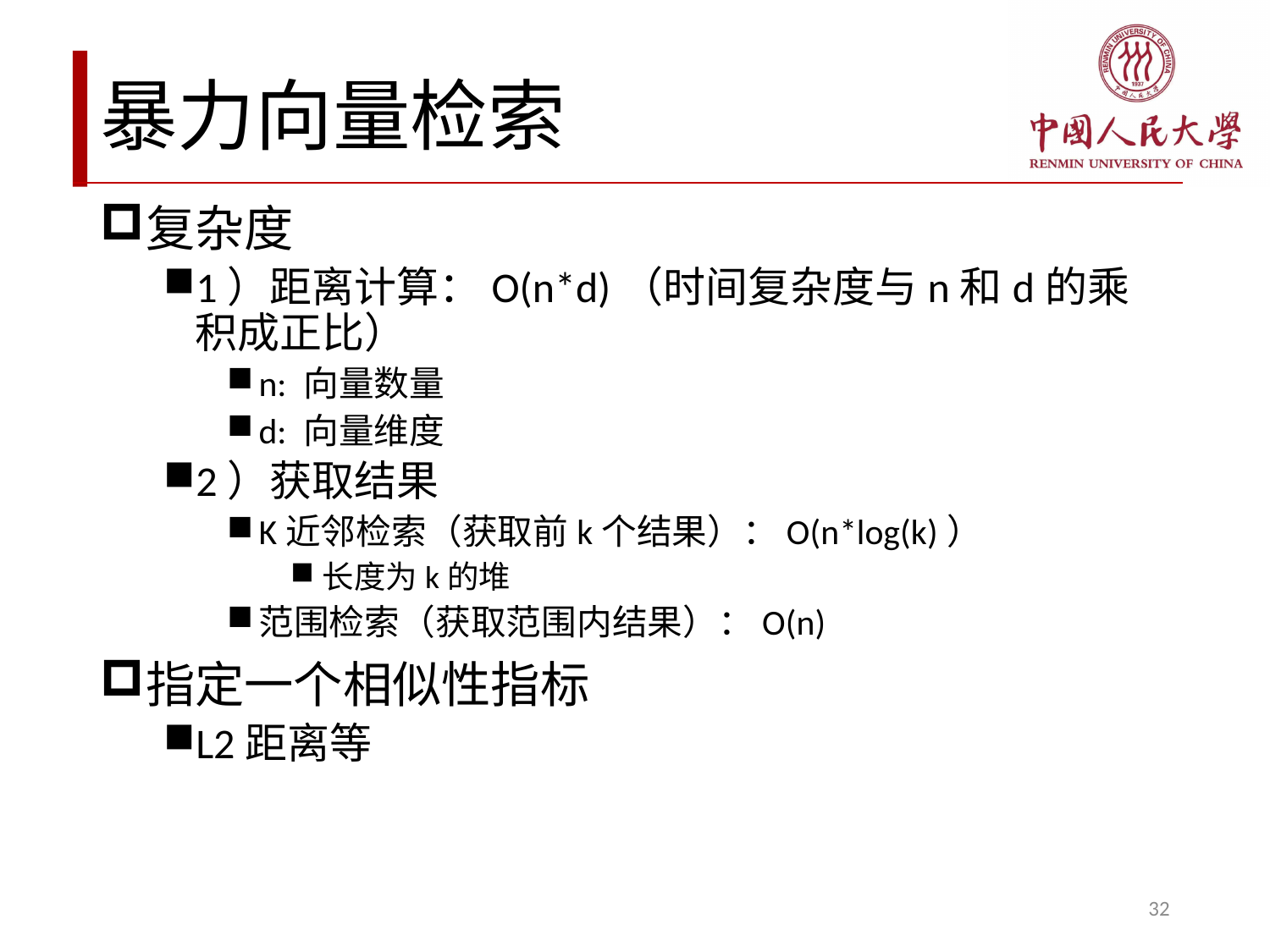

# 暴力向量检索
复杂度
1）距离计算：O(n*d)（时间复杂度与n和d的乘积成正比）
n: 向量数量
d: 向量维度
2）获取结果
K近邻检索（获取前k个结果）：O(n*log(k)）
长度为k的堆
范围检索（获取范围内结果）：O(n)
指定一个相似性指标
L2距离等
32